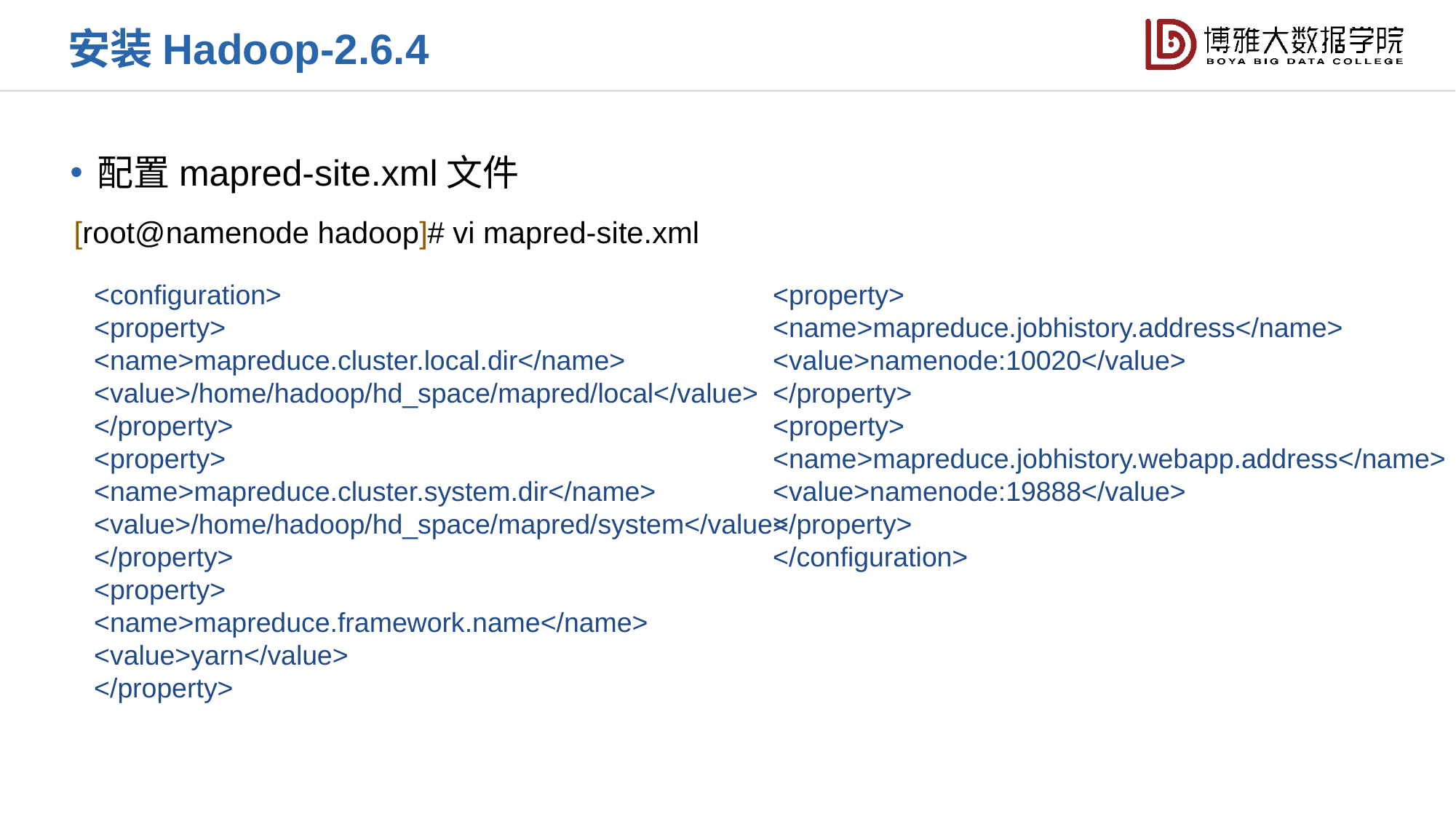

安装Hadoop-2.6.4
配置mapred-site.xml文件

[root@namenode hadoop]# vi mapred-site.xml
<configuration>
<property>
<name>mapreduce.cluster.local.dir</name>
<value>/home/hadoop/hd_space/mapred/local</value>
</property>
<property>
<name>mapreduce.cluster.system.dir</name>
<value>/home/hadoop/hd_space/mapred/system</value>
</property>
<property>
<name>mapreduce.framework.name</name>
<value>yarn</value>
</property>
<property>
<name>mapreduce.jobhistory.address</name>
<value>namenode:10020</value>
</property>
<property>
<name>mapreduce.jobhistory.webapp.address</name>
<value>namenode:19888</value>
</property>
</configuration>